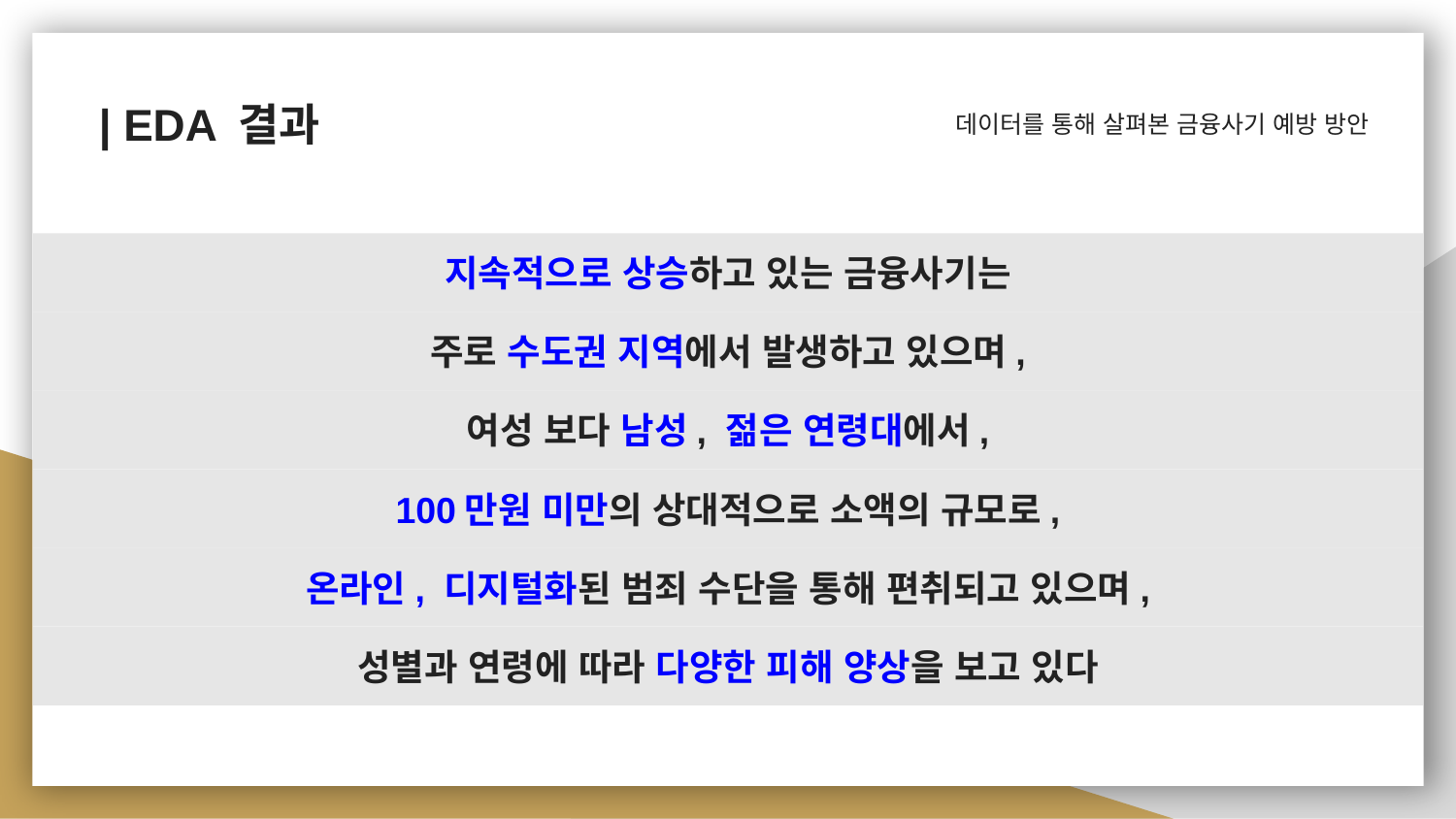

데이터를 통해 살펴본 금융사기 예방 방안
# | EDA 결과
지속적으로 상승하고 있는 금융사기는
주로 수도권 지역에서 발생하고 있으며,
여성 보다 남성, 젊은 연령대에서,
100만원 미만의 상대적으로 소액의 규모로,
온라인, 디지털화된 범죄 수단을 통해 편취되고 있으며,
성별과 연령에 따라 다양한 피해 양상을 보고 있다